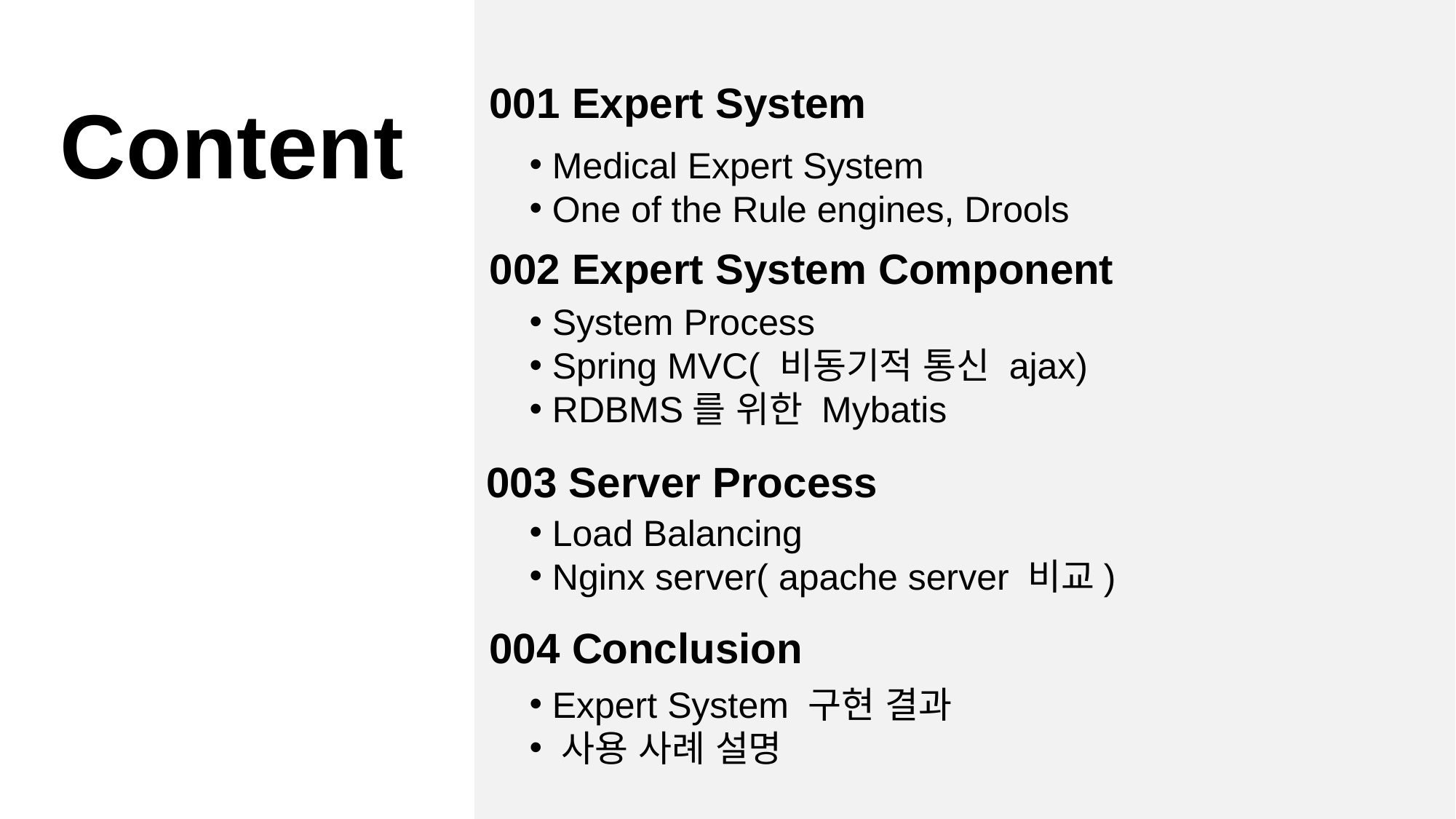

001 Expert System
Content
 Medical Expert System
 One of the Rule engines, Drools
002 Expert System Component
 System Process
 Spring MVC( 비동기적 통신 ajax)
 RDBMS를 위한 Mybatis

003 Server Process
 Load Balancing
 Nginx server( apache server 비교)
004 Conclusion
 Expert System 구현 결과
 사용 사례 설명